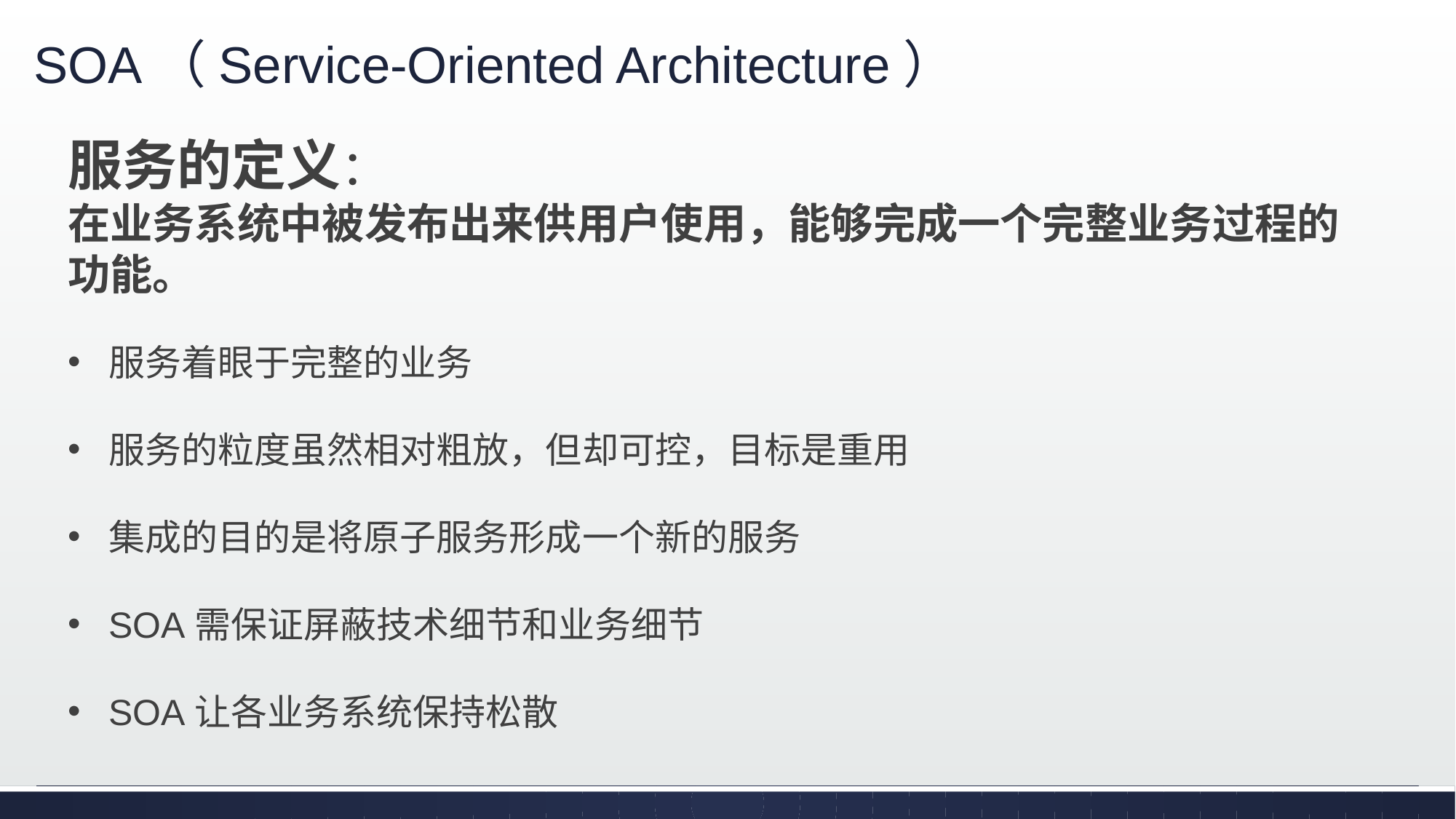

# SOA（Service-Oriented Architecture）
服务的定义：
在业务系统中被发布出来供用户使用，能够完成一个完整业务过程的功能。
服务着眼于完整的业务

服务的粒度虽然相对粗放，但却可控，目标是重用

集成的目的是将原子服务形成一个新的服务

SOA需保证屏蔽技术细节和业务细节

SOA让各业务系统保持松散